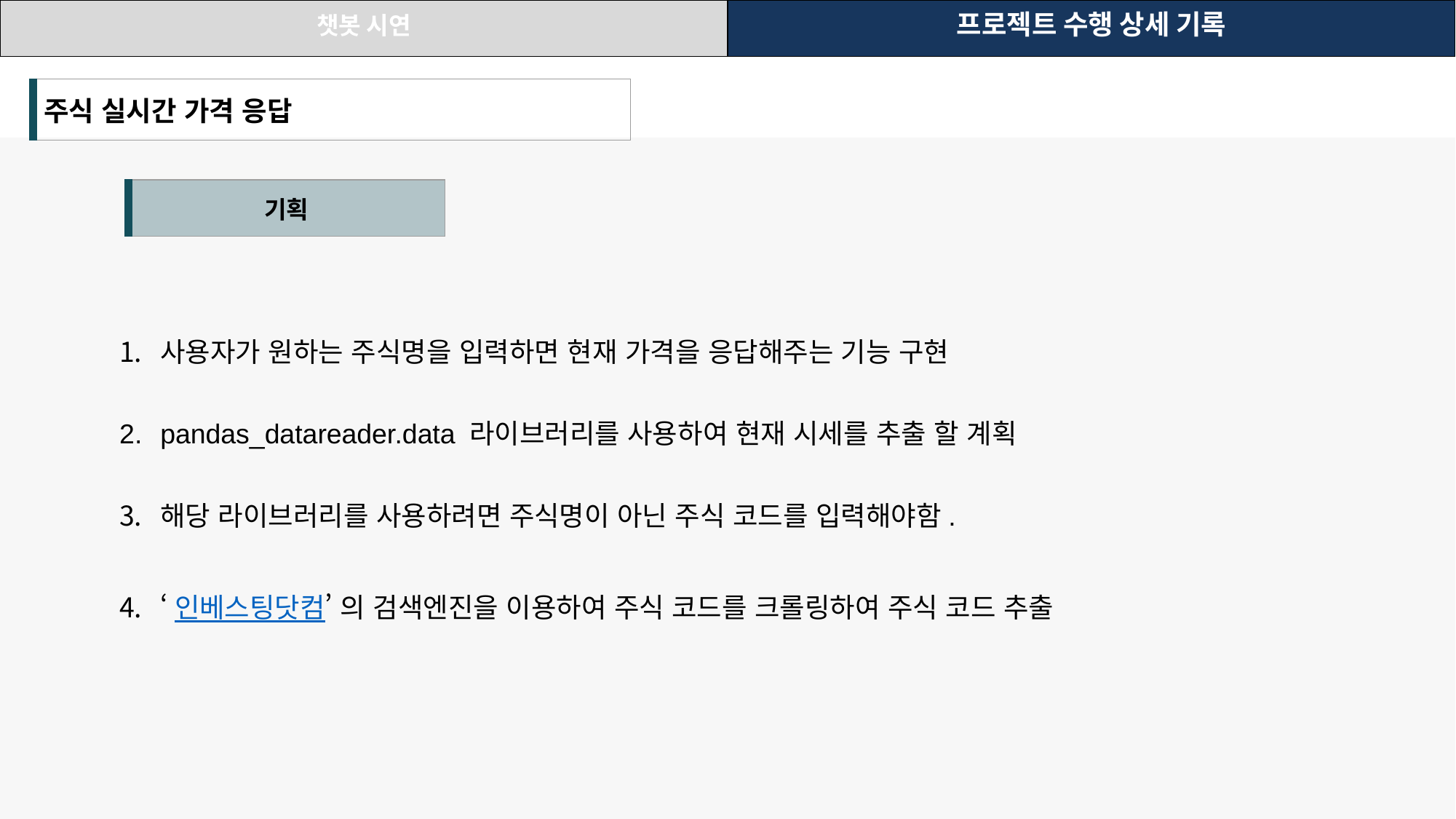

| 챗봇 시연 | 프로젝트 수행 상세 기록 |
| --- | --- |
| 주식 실시간 가격 응답 |
| --- |

| 기획 |
| --- |
사용자가 원하는 주식명을 입력하면 현재 가격을 응답해주는 기능 구현
pandas_datareader.data 라이브러리를 사용하여 현재 시세를 추출 할 계획
해당 라이브러리를 사용하려면 주식명이 아닌 주식 코드를 입력해야함.
‘인베스팅닷컴’ 의 검색엔진을 이용하여 주식 코드를 크롤링하여 주식 코드 추출